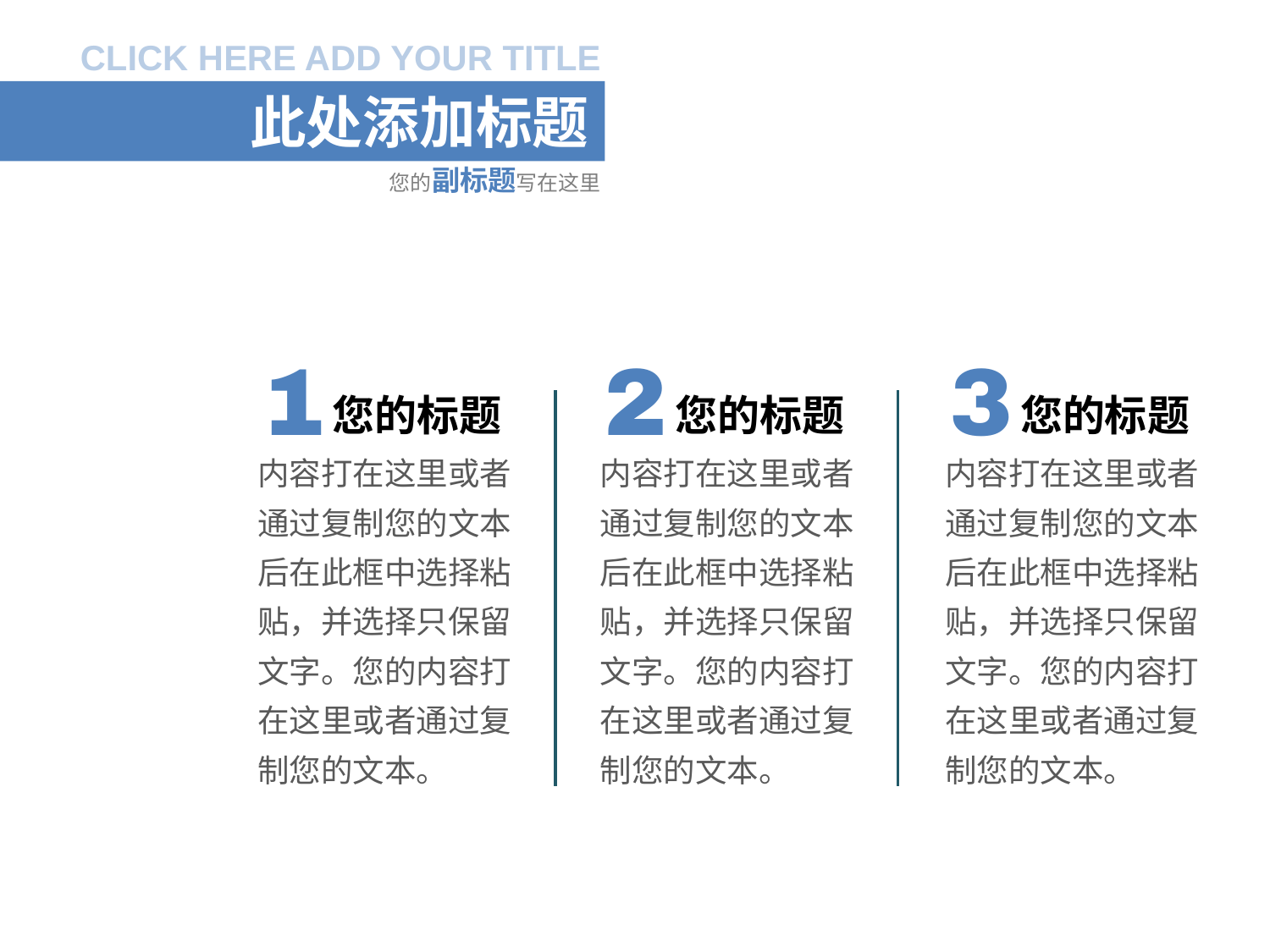

CLICK HERE ADD YOUR TITLE
此处添加标题
您的副标题写在这里
1
2
3
您的标题
您的标题
您的标题
内容打在这里或者通过复制您的文本后在此框中选择粘贴，并选择只保留文字。您的内容打在这里或者通过复制您的文本。
内容打在这里或者通过复制您的文本后在此框中选择粘贴，并选择只保留文字。您的内容打在这里或者通过复制您的文本。
内容打在这里或者通过复制您的文本后在此框中选择粘贴，并选择只保留文字。您的内容打在这里或者通过复制您的文本。
www.51pptmo ban.com 搜集整理